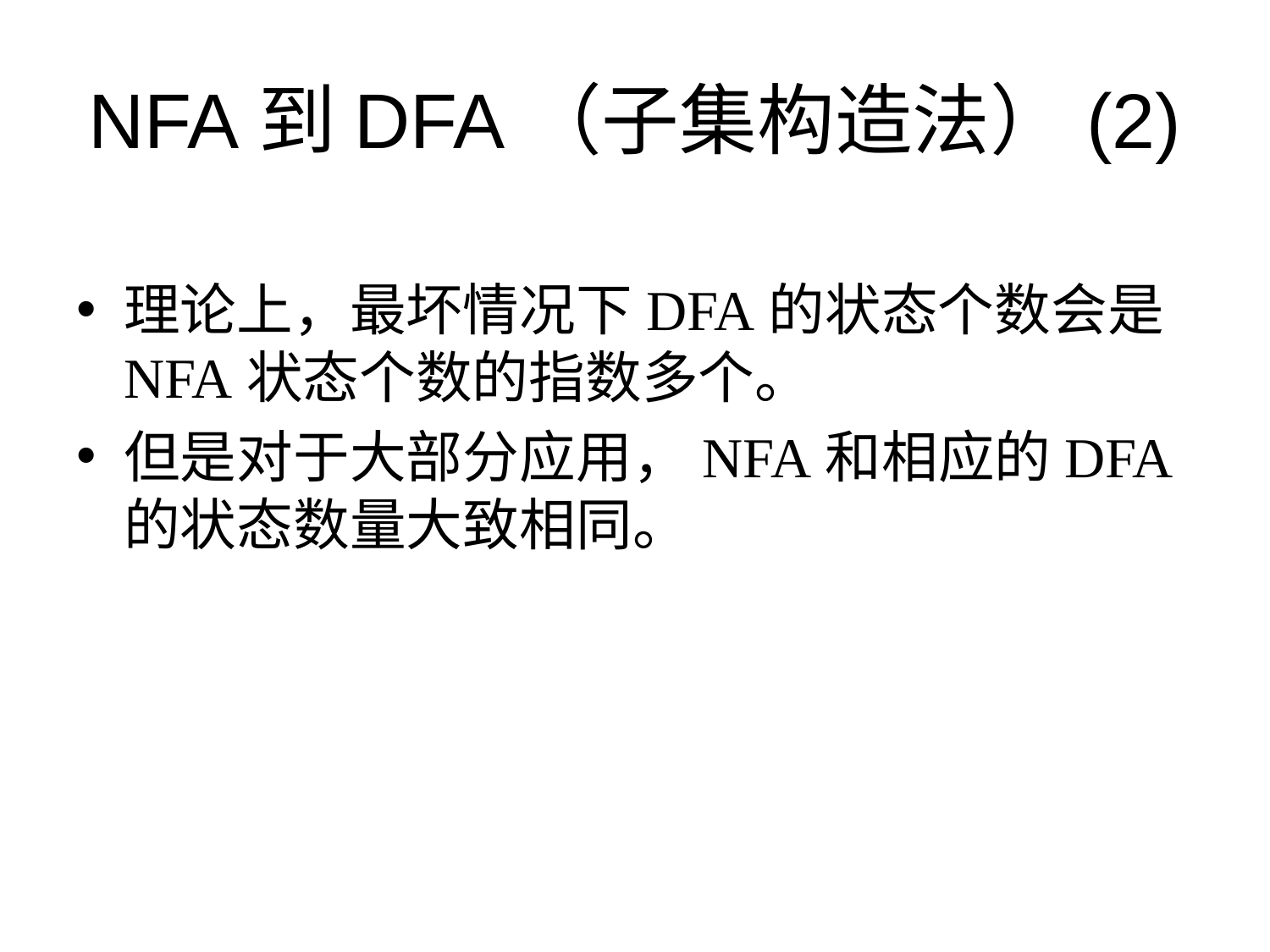

# NFA到DFA（子集构造法）(2)
理论上，最坏情况下DFA的状态个数会是NFA状态个数的指数多个。
但是对于大部分应用，NFA和相应的DFA的状态数量大致相同。